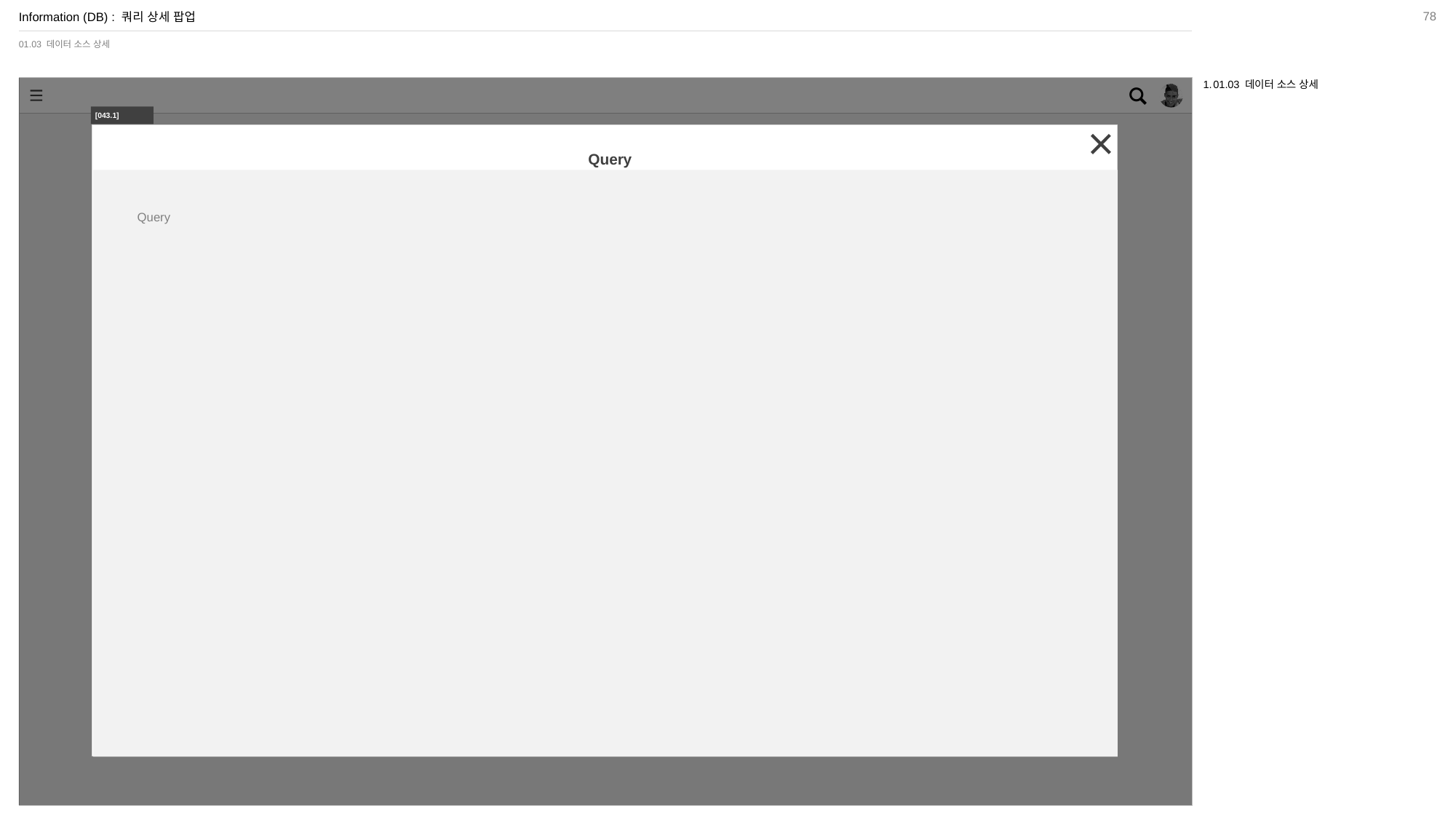

78
# Information (DB) : 쿼리 상세 팝업
01.03 데이터 소스 상세
01.03 데이터 소스 상세
[043.1]
Query

Query